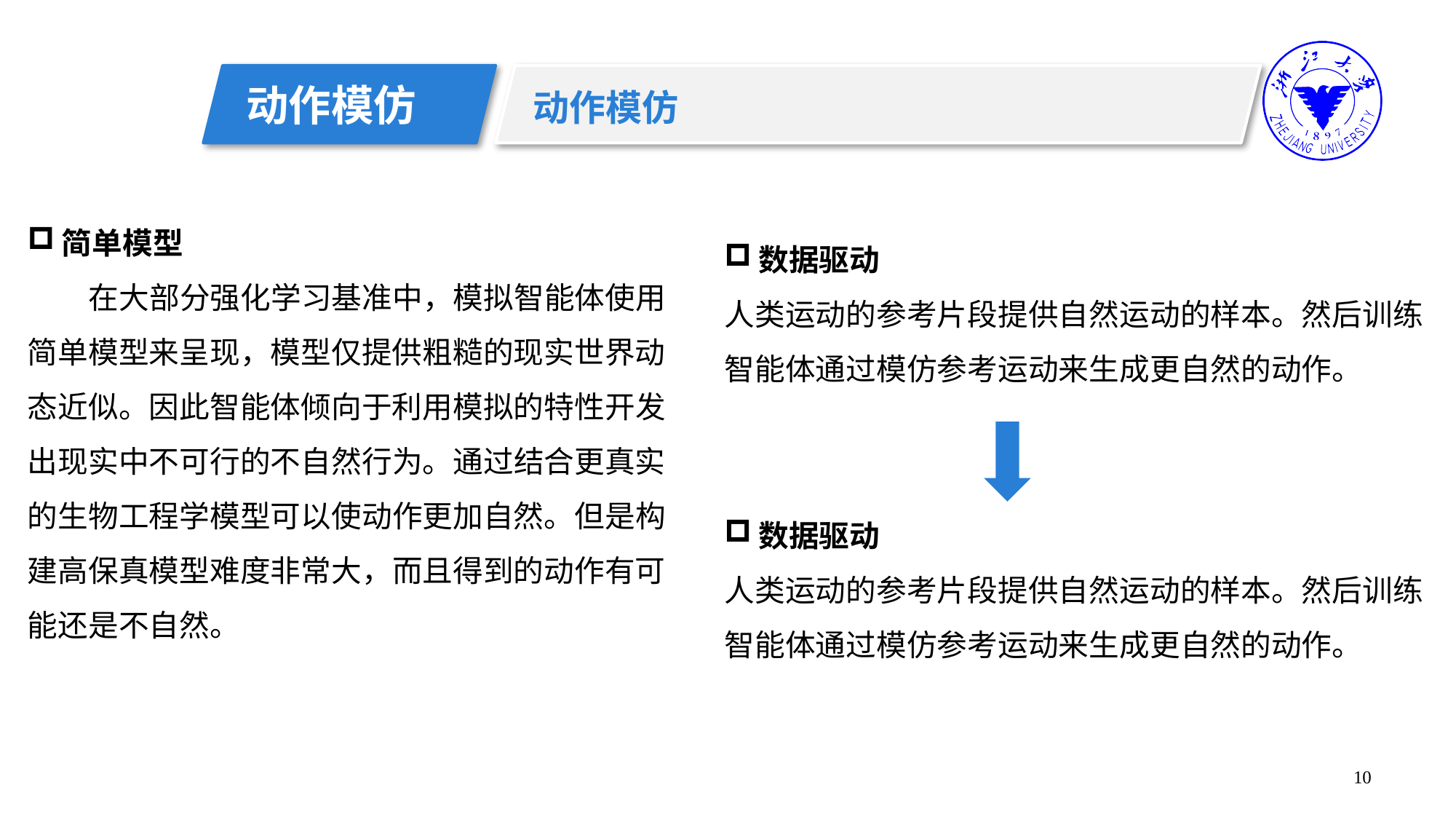

动作模仿
动作模仿
简单模型
        在大部分强化学习基准中，模拟智能体使用简单模型来呈现，模型仅提供粗糙的现实世界动态近似。因此智能体倾向于利用模拟的特性开发出现实中不可行的不自然行为。通过结合更真实的生物工程学模型可以使动作更加自然。但是构建高保真模型难度非常大，而且得到的动作有可能还是不自然。

数据驱动
人类运动的参考片段提供自然运动的样本。然后训练智能体通过模仿参考运动来生成更自然的动作。

数据驱动
人类运动的参考片段提供自然运动的样本。然后训练智能体通过模仿参考运动来生成更自然的动作。
10